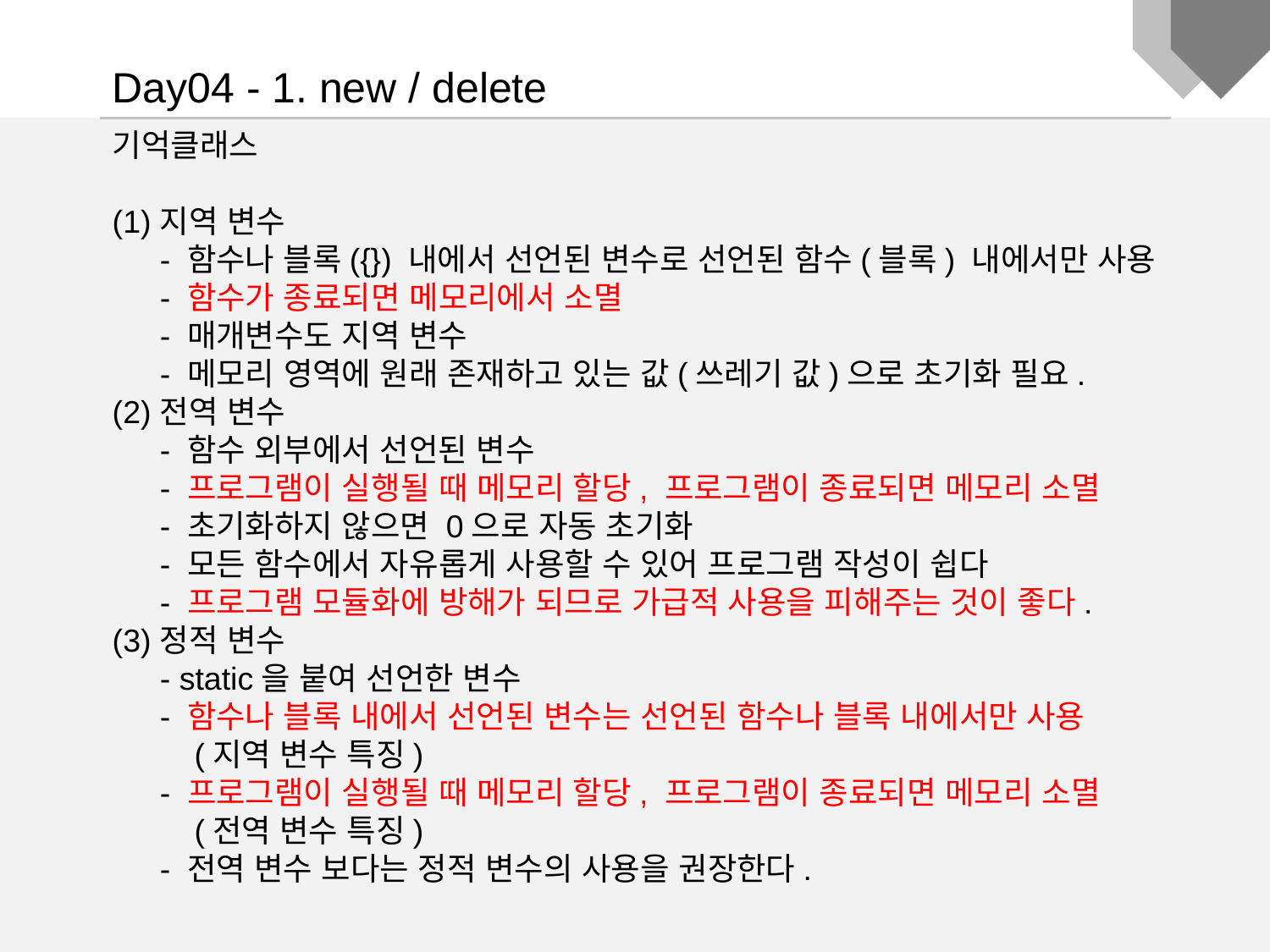

Day04 - 1. new / delete
기억클래스

지역 변수
- 함수나 블록({}) 내에서 선언된 변수로 선언된 함수(블록) 내에서만 사용- 함수가 종료되면 메모리에서 소멸
- 매개변수도 지역 변수
- 메모리 영역에 원래 존재하고 있는 값(쓰레기 값)으로 초기화 필요.
전역 변수
- 함수 외부에서 선언된 변수
- 프로그램이 실행될 때 메모리 할당, 프로그램이 종료되면 메모리 소멸
- 초기화하지 않으면 0으로 자동 초기화
- 모든 함수에서 자유롭게 사용할 수 있어 프로그램 작성이 쉽다
- 프로그램 모듈화에 방해가 되므로 가급적 사용을 피해주는 것이 좋다.
정적 변수
- static을 붙여 선언한 변수
- 함수나 블록 내에서 선언된 변수는 선언된 함수나 블록 내에서만 사용
   (지역 변수 특징)
- 프로그램이 실행될 때 메모리 할당, 프로그램이 종료되면 메모리 소멸
   (전역 변수 특징)
- 전역 변수 보다는 정적 변수의 사용을 권장한다.